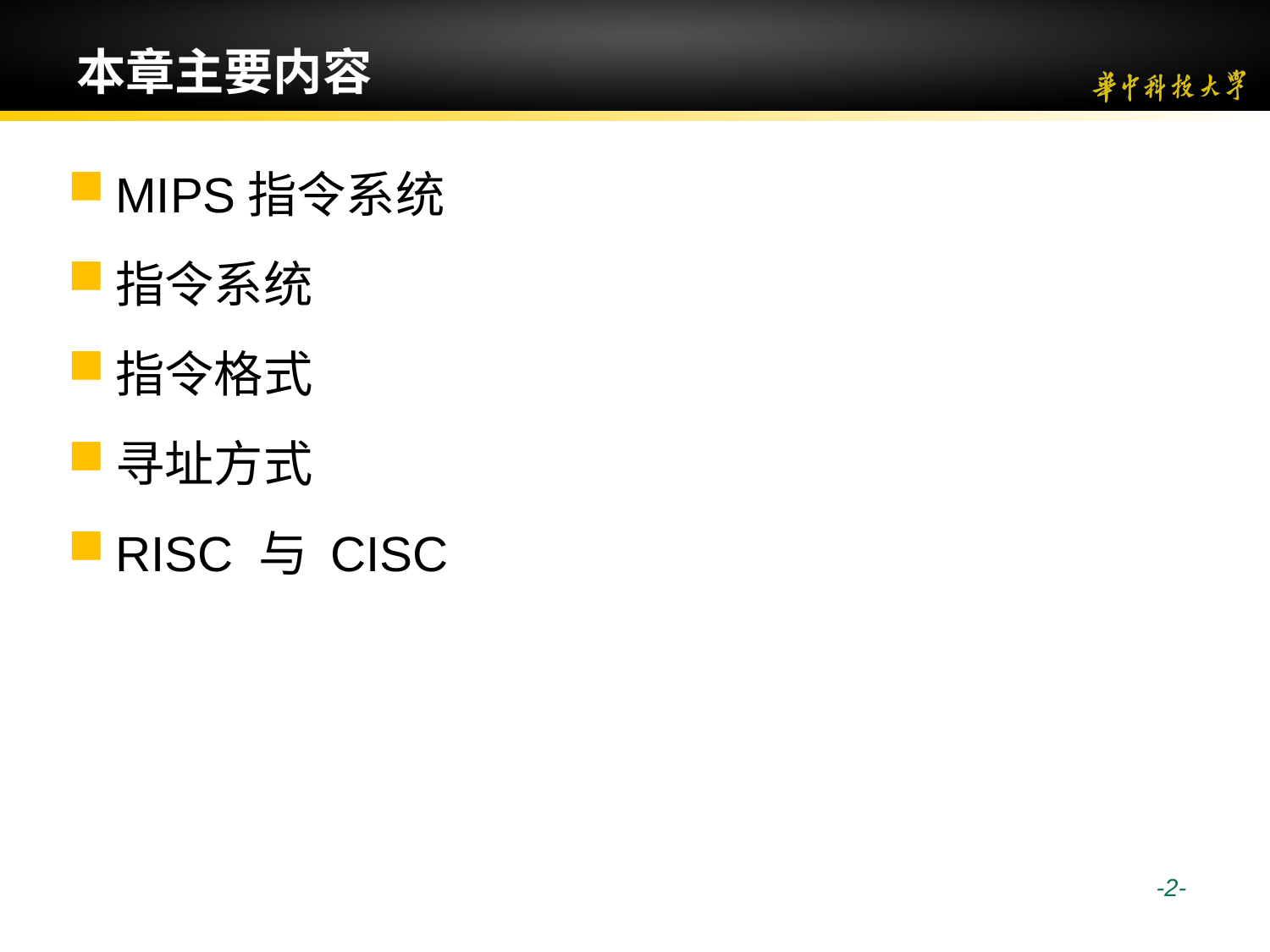

# 本章主要内容
MIPS指令系统
指令系统
指令格式
寻址方式
RISC 与 CISC

 -2-